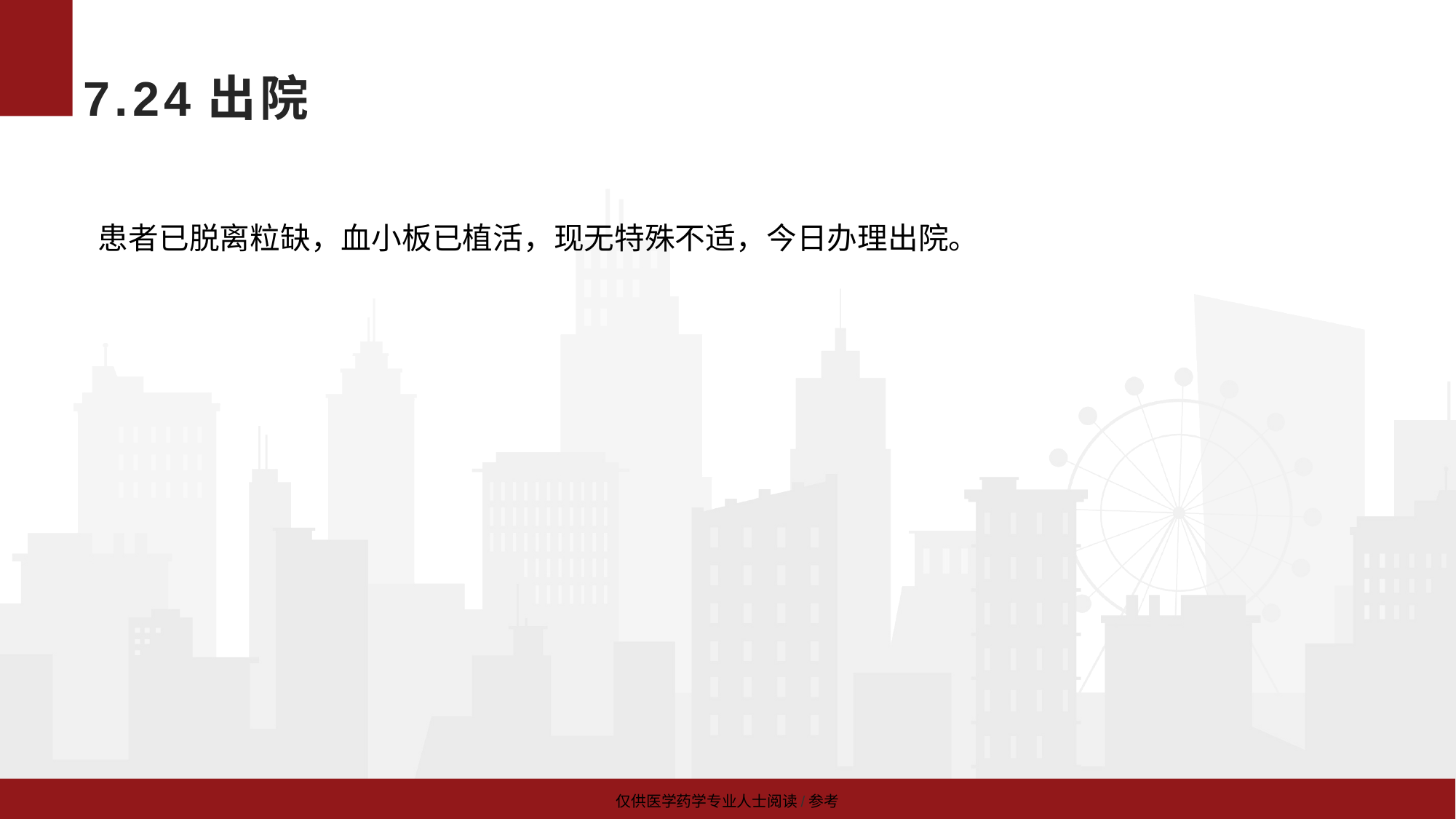

# 7.24出院
患者已脱离粒缺，血小板已植活，现无特殊不适，今日办理出院。

仅供医学药学专业人士阅读/参考